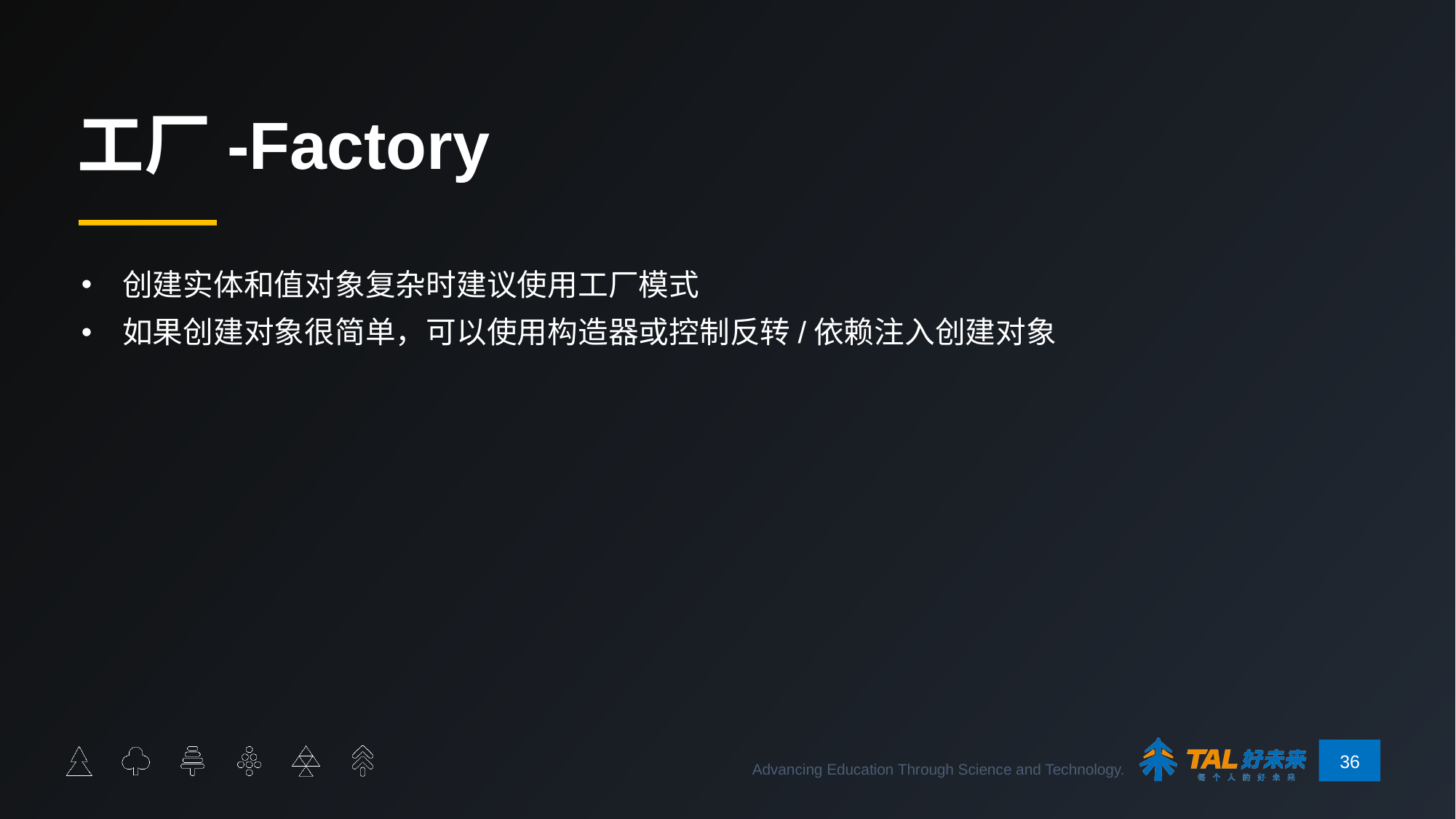

# 工厂-Factory

创建实体和值对象复杂时建议使用工厂模式
如果创建对象很简单，可以使用构造器或控制反转/依赖注入创建对象

36